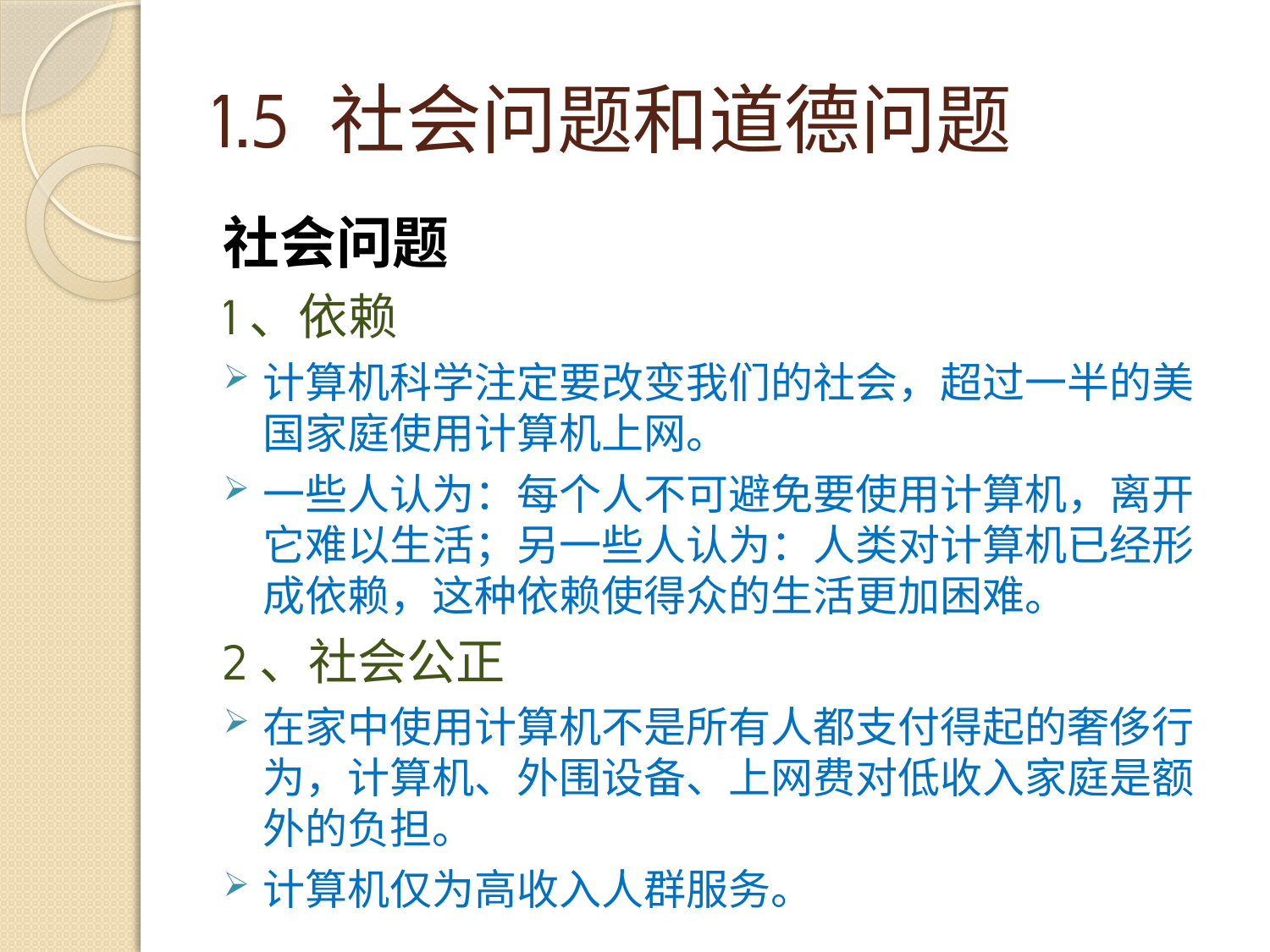

# 1.5 社会问题和道德问题
社会问题
1、依赖
计算机科学注定要改变我们的社会，超过一半的美国家庭使用计算机上网。
一些人认为：每个人不可避免要使用计算机，离开它难以生活；另一些人认为：人类对计算机已经形成依赖，这种依赖使得众的生活更加困难。
2、社会公正
在家中使用计算机不是所有人都支付得起的奢侈行为，计算机、外围设备、上网费对低收入家庭是额外的负担。
计算机仅为高收入人群服务。